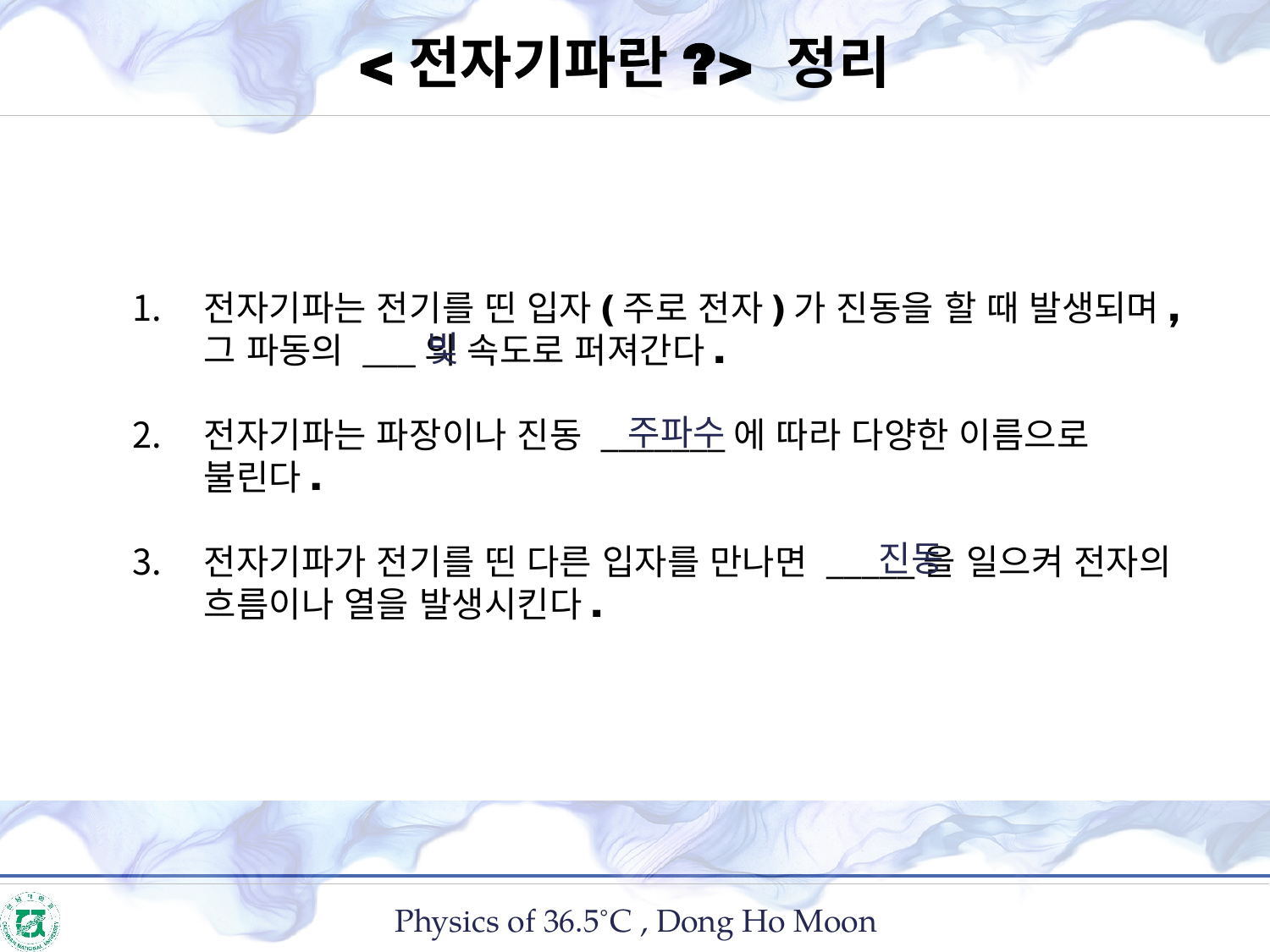

<전자기파란?> 정리
빛
주파수
전자기파는 전기를 띤 입자(주로 전자)가 진동을 할 때 발생되며, 그 파동의 ___의 속도로 퍼져간다.

전자기파는 파장이나 진동 _______에 따라 다양한 이름으로 불린다.

전자기파가 전기를 띤 다른 입자를 만나면 _____을 일으켜 전자의 흐름이나 열을 발생시킨다.

진동